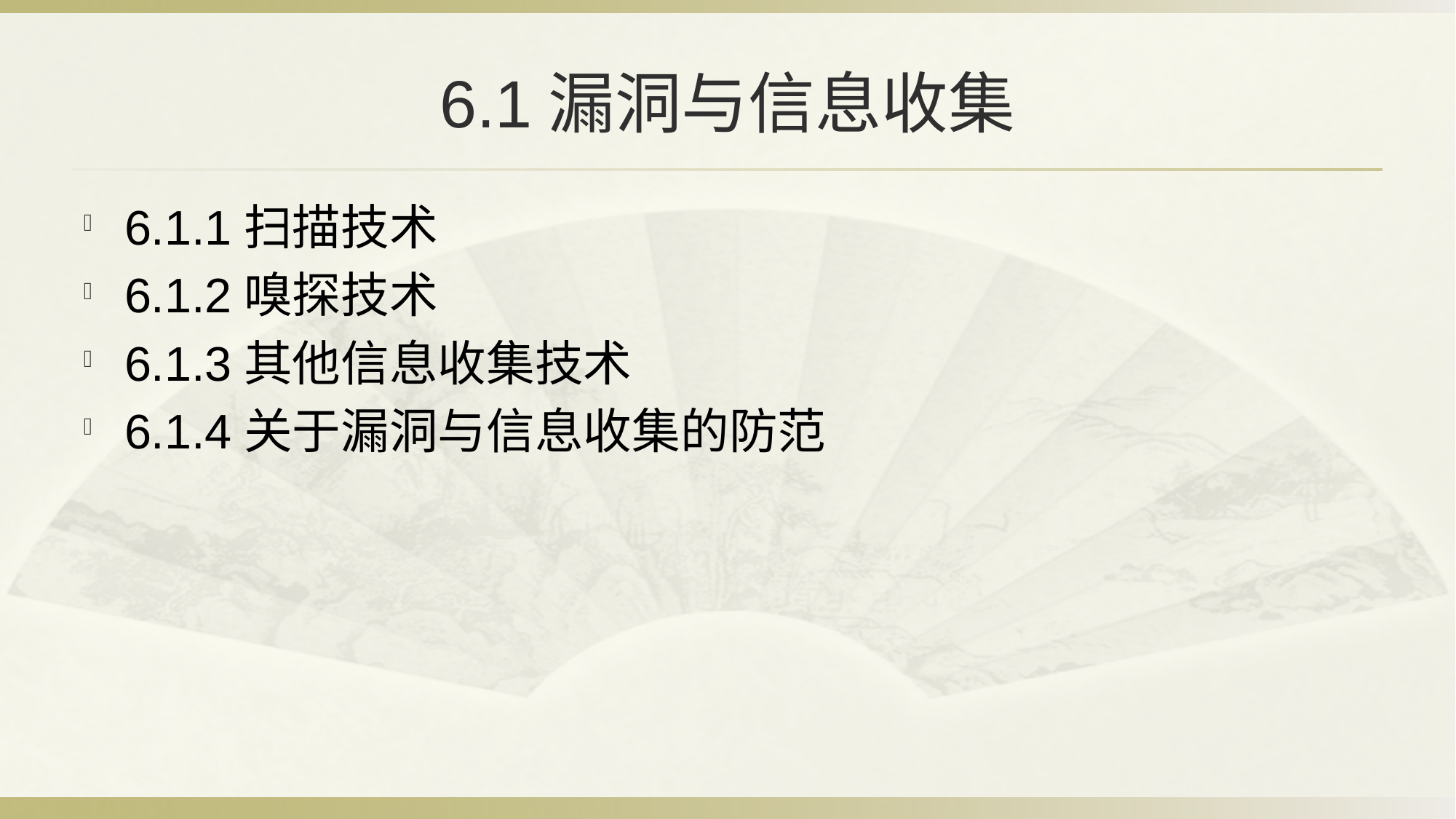

# 6.1漏洞与信息收集
6.1.1扫描技术
6.1.2嗅探技术
6.1.3其他信息收集技术
6.1.4关于漏洞与信息收集的防范